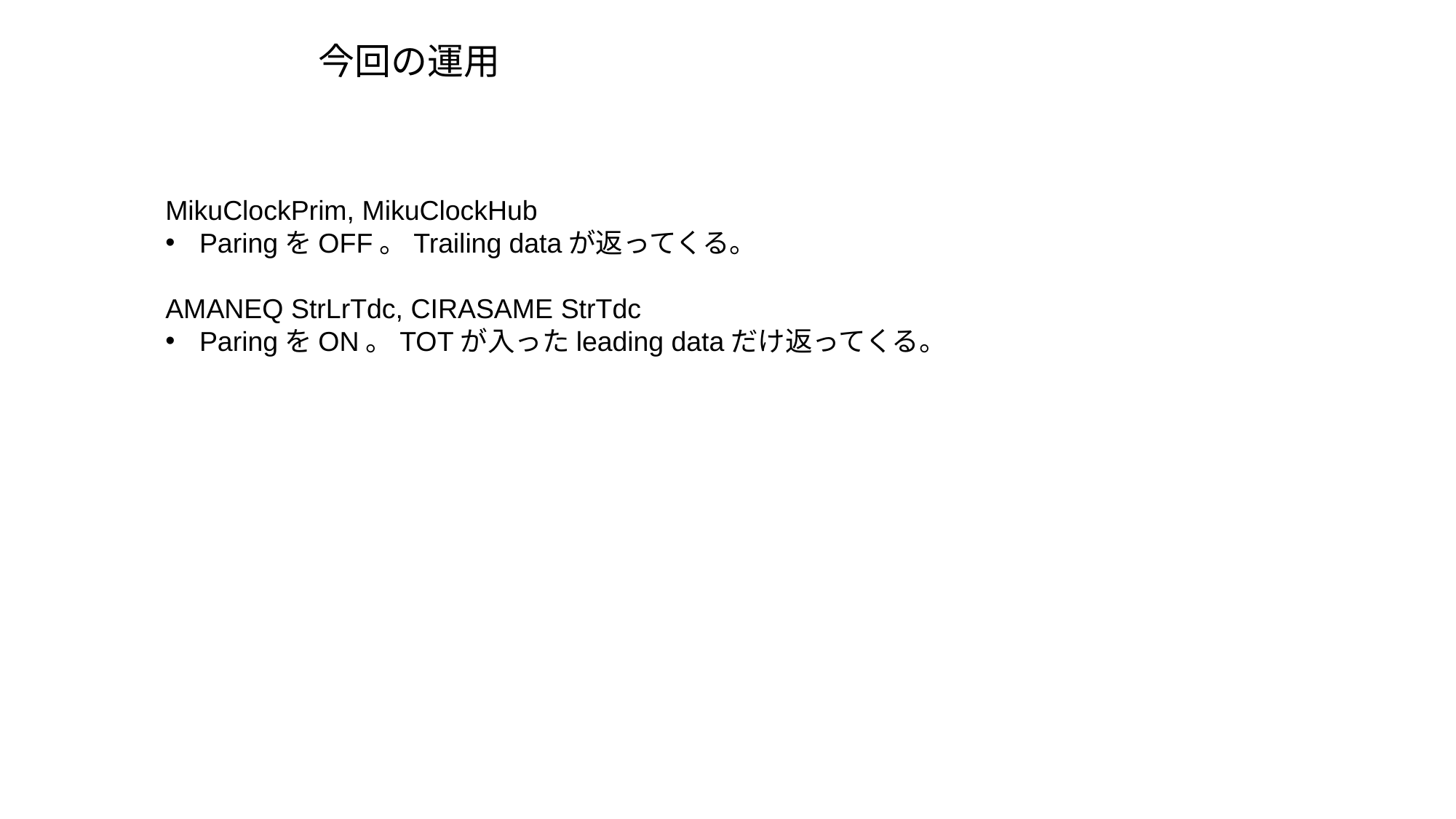

今回の運用
MikuClockPrim, MikuClockHub
ParingをOFF。Trailing dataが返ってくる。

AMANEQ StrLrTdc, CIRASAME StrTdc
ParingをON。TOTが入ったleading dataだけ返ってくる。